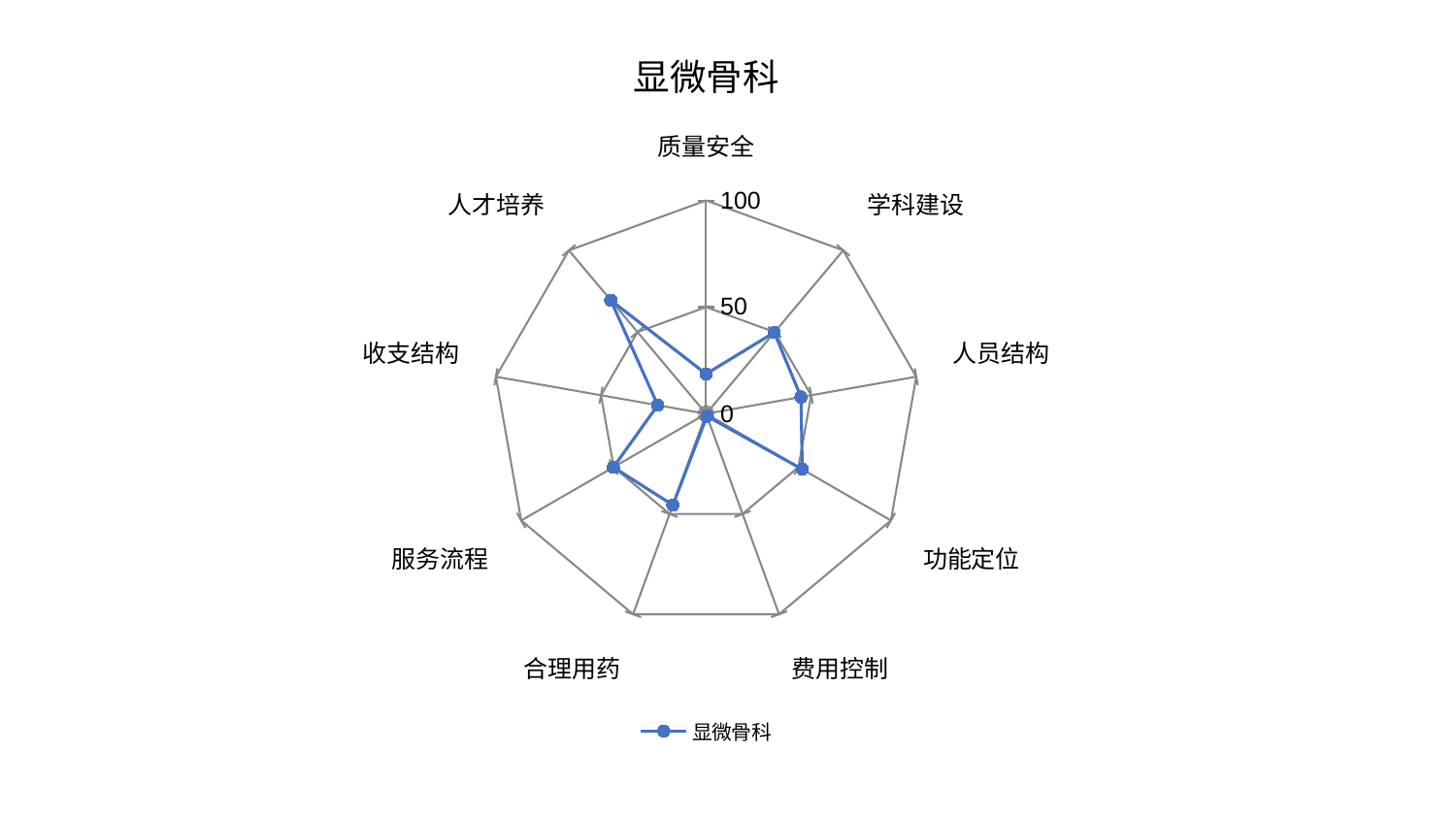

### Chart: 显微骨科

| Category | 显微骨科 |
|---|---|
| 质量安全 | 18.70076118755763 |
| 学科建设 | 49.7748627085701 |
| 人员结构 | 45.167774985280566 |
| 功能定位 | 52.058922410895256 |
| 费用控制 | 1.197010755754837 |
| 合理用药 | 45.53642152273923 |
| 服务流程 | 50.15616050170047 |
| 收支结构 | 22.979665692119095 |
| 人才培养 | 69.49132430533732 |
135